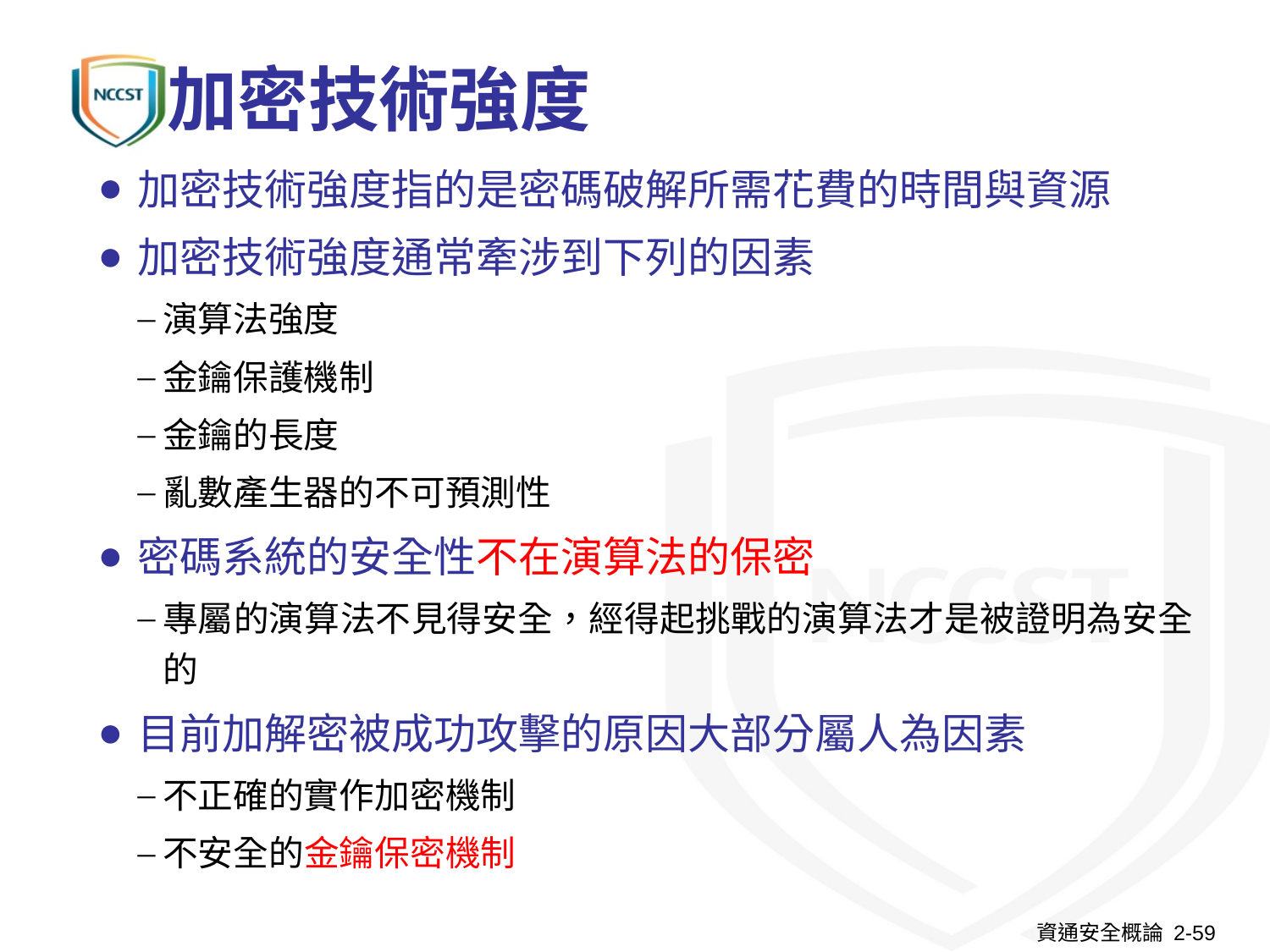

# 加密技術強度
加密技術強度指的是密碼破解所需花費的時間與資源
加密技術強度通常牽涉到下列的因素
演算法強度
金鑰保護機制
金鑰的長度
亂數產生器的不可預測性
密碼系統的安全性不在演算法的保密
專屬的演算法不見得安全，經得起挑戰的演算法才是被證明為安全的
目前加解密被成功攻擊的原因大部分屬人為因素
不正確的實作加密機制
不安全的金鑰保密機制